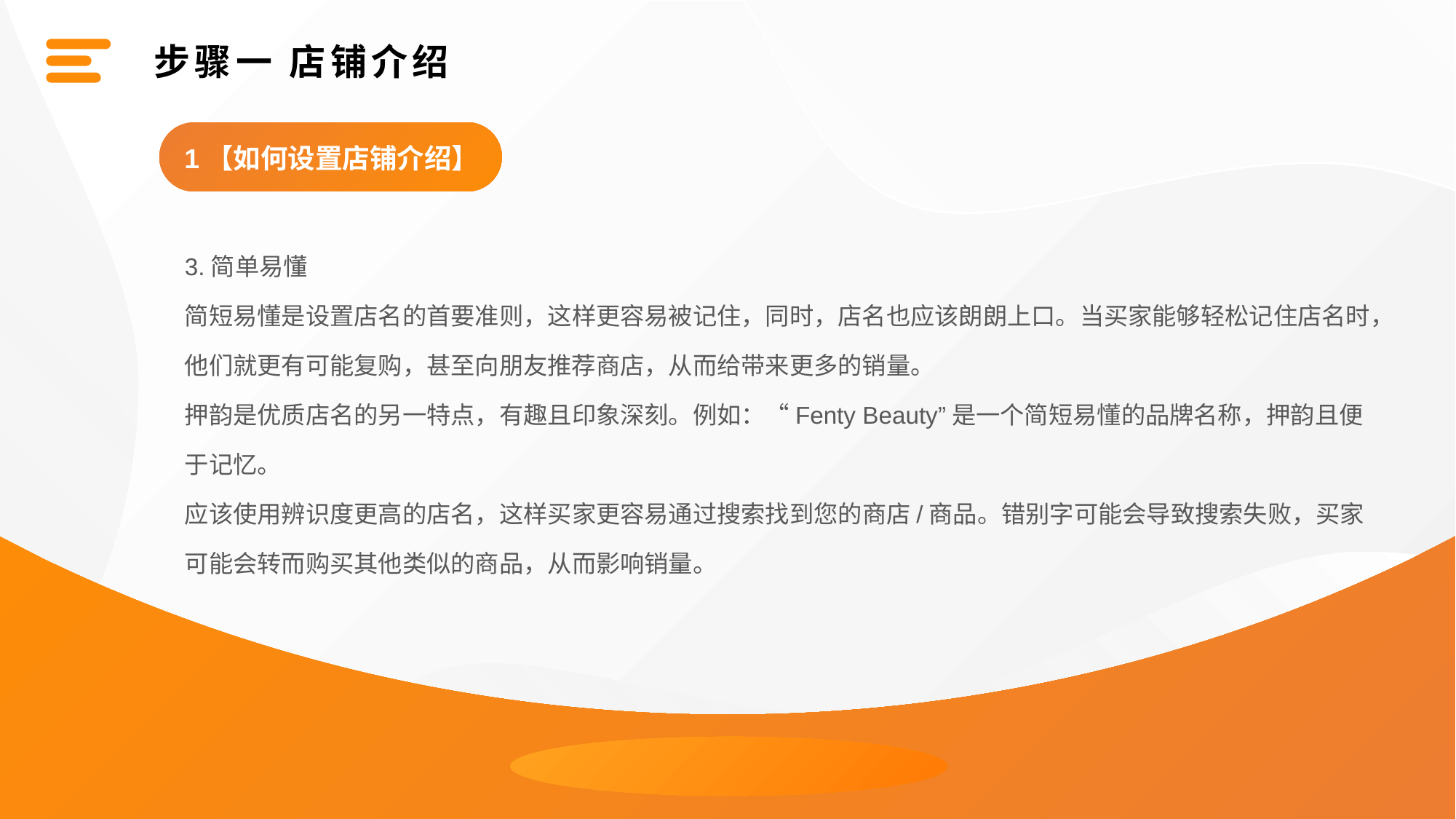

步骤一 店铺介绍

1【如何设置店铺介绍】

3.简单易懂
简短易懂是设置店名的首要准则，这样更容易被记住，同时，店名也应该朗朗上口。当买家能够轻松记住店名时，他们就更有可能复购，甚至向朋友推荐商店，从而给带来更多的销量。
押韵是优质店名的另一特点，有趣且印象深刻。例如：“Fenty Beauty”是一个简短易懂的品牌名称，押韵且便于记忆。
应该使用辨识度更高的店名，这样买家更容易通过搜索找到您的商店/商品。错别字可能会导致搜索失败，买家可能会转而购买其他类似的商品，从而影响销量。